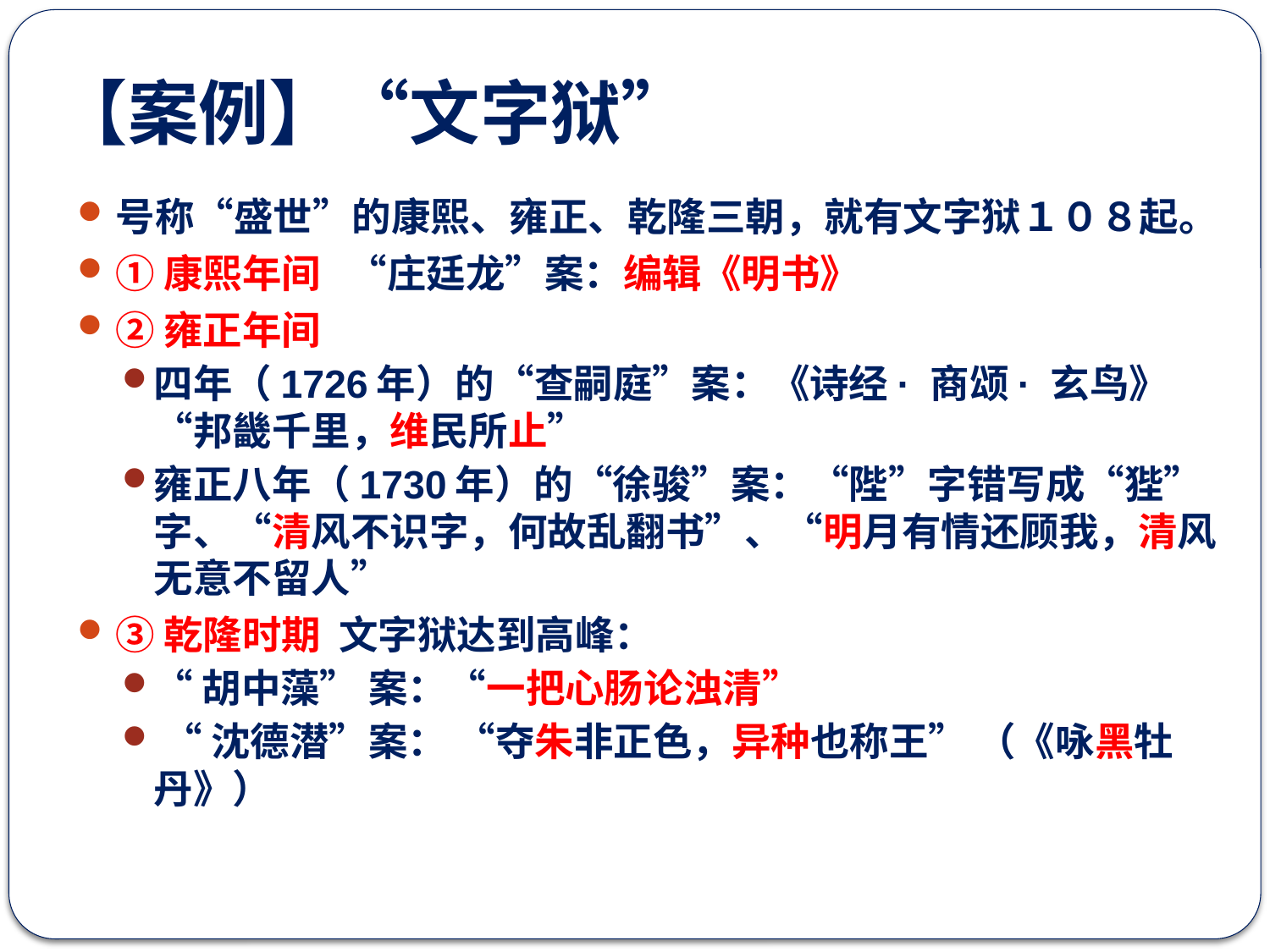

# 【案例】“文字狱”
号称“盛世”的康熙、雍正、乾隆三朝，就有文字狱１０８起。
①康熙年间   “庄廷龙”案：编辑《明书》
②雍正年间
四年（1726年）的“查嗣庭”案：《诗经· 商颂· 玄鸟》“邦畿千里，维民所止”
雍正八年（1730年）的“徐骏”案：“陛”字错写成“狴”字、“清风不识字，何故乱翻书”、“明月有情还顾我，清风无意不留人”
③乾隆时期  文字狱达到高峰：
“胡中藻” 案：“一把心肠论浊清”
 “沈德潜”案： “夺朱非正色，异种也称王” （《咏黑牡丹》）